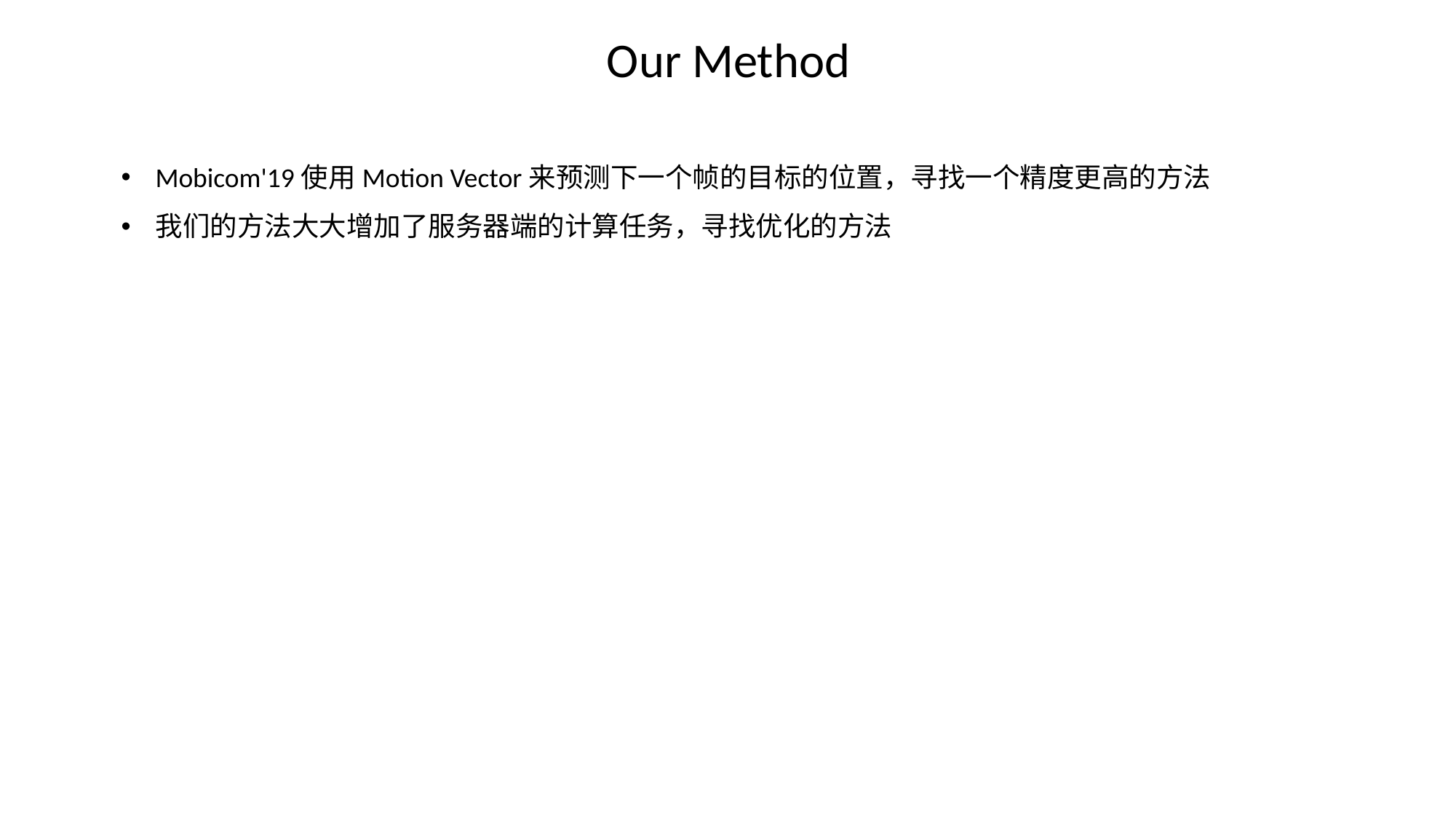

Our Method
Mobicom'19使用Motion Vector来预测下一个帧的目标的位置，寻找一个精度更高的方法
我们的方法大大增加了服务器端的计算任务，寻找优化的方法